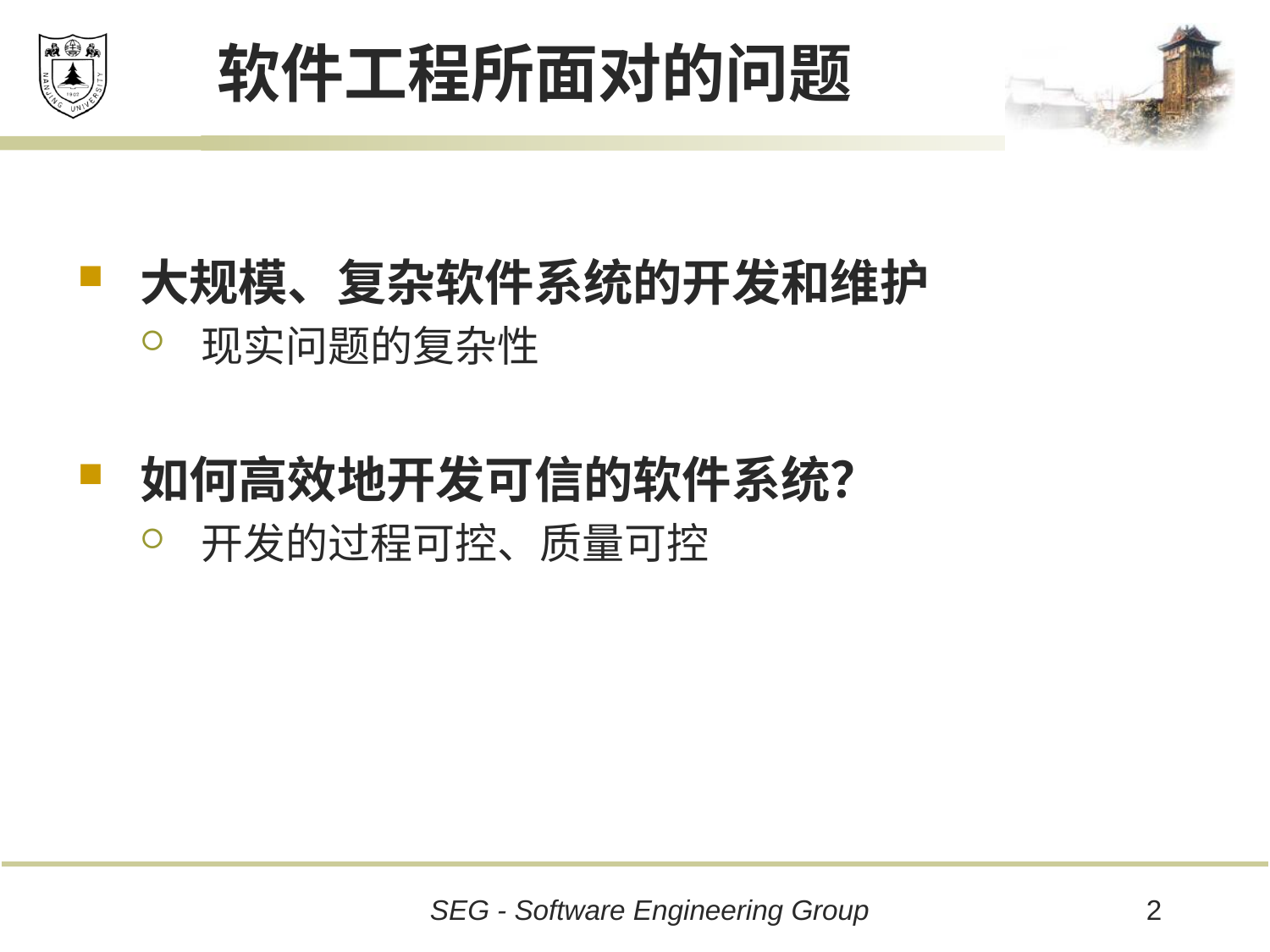

# 软件工程所面对的问题

大规模、复杂软件系统的开发和维护
现实问题的复杂性

如何高效地开发可信的软件系统？
开发的过程可控、质量可控
2
SEG - Software Engineering Group